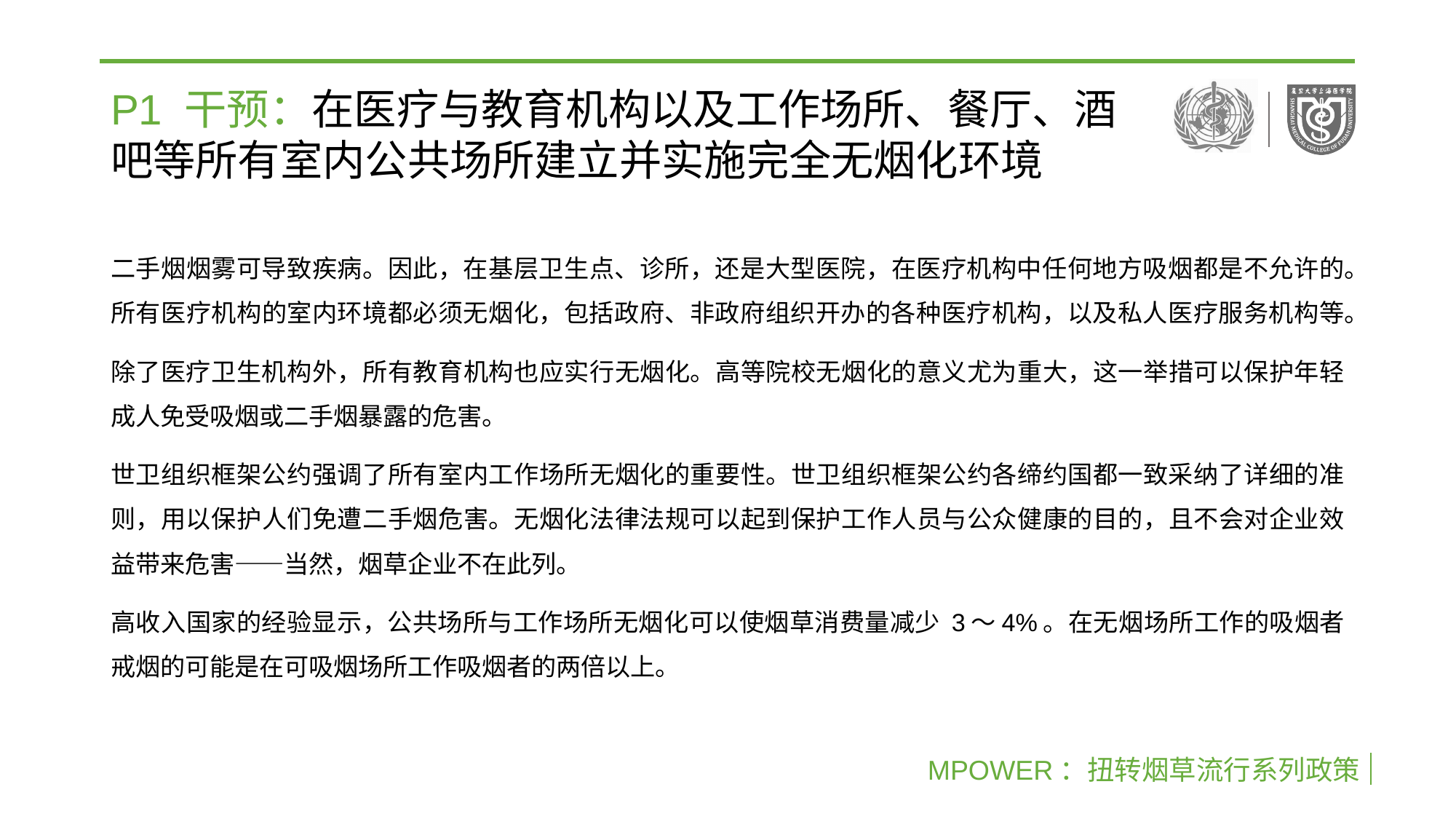

P1 干预：在医疗与教育机构以及工作场所、餐厅、酒吧等所有室内公共场所建立并实施完全无烟化环境
二手烟烟雾可导致疾病。因此，在基层卫生点、诊所，还是大型医院，在医疗机构中任何地方吸烟都是不允许的。所有医疗机构的室内环境都必须无烟化，包括政府、非政府组织开办的各种医疗机构，以及私人医疗服务机构等。
除了医疗卫生机构外，所有教育机构也应实行无烟化。高等院校无烟化的意义尤为重大，这一举措可以保护年轻成人免受吸烟或二手烟暴露的危害。
世卫组织框架公约强调了所有室内工作场所无烟化的重要性。世卫组织框架公约各缔约国都一致采纳了详细的准则，用以保护人们免遭二手烟危害。无烟化法律法规可以起到保护工作人员与公众健康的目的，且不会对企业效益带来危害——当然，烟草企业不在此列。
高收入国家的经验显示，公共场所与工作场所无烟化可以使烟草消费量减少 3～4%。在无烟场所工作的吸烟者戒烟的可能是在可吸烟场所工作吸烟者的两倍以上。